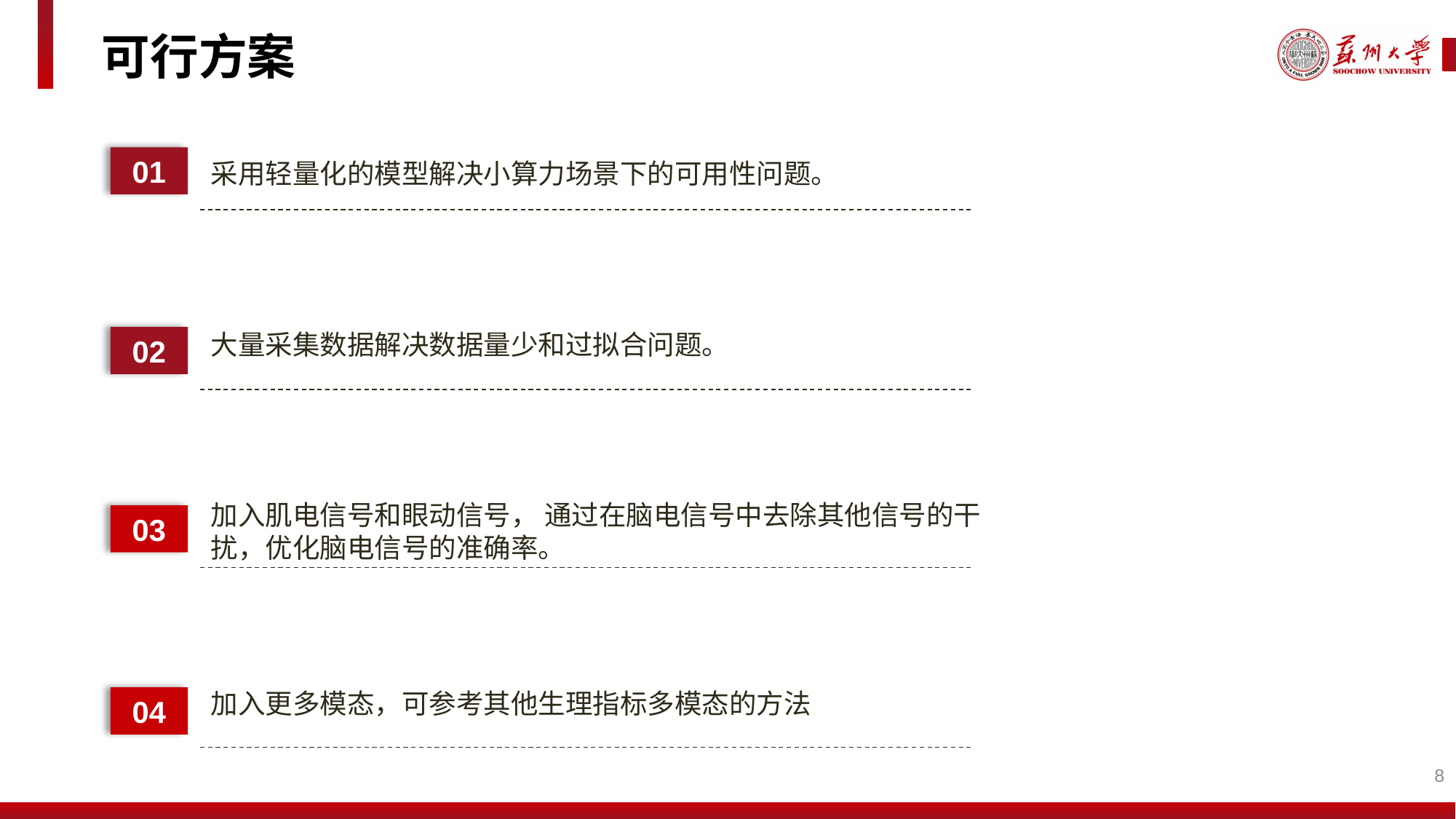

可行方案
01
采用轻量化的模型解决小算力场景下的可用性问题。
02
大量采集数据解决数据量少和过拟合问题。

03
加入肌电信号和眼动信号， 通过在脑电信号中去除其他信号的干扰，优化脑电信号的准确率。
04
加入更多模态，可参考其他生理指标多模态的方法

8